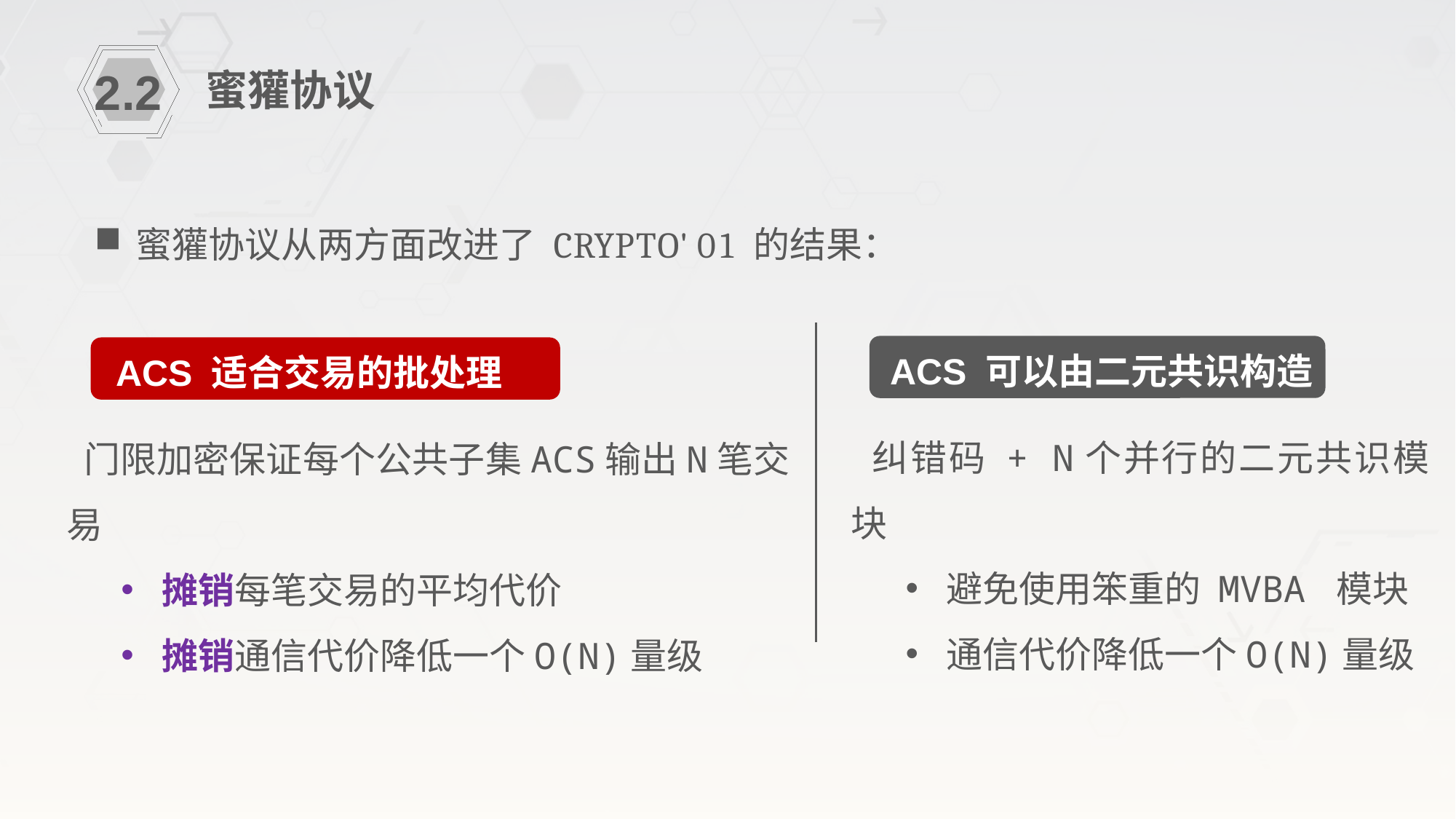

蜜獾协议
2.2
蜜獾协议从两方面改进了 CRYPTO' 01 的结果：

ACS 可以由二元共识构造
 纠错码 + N个并行的二元共识模块
避免使用笨重的 MVBA 模块
通信代价降低一个O(N)量级

ACS 适合交易的批处理
 门限加密保证每个公共子集ACS输出N笔交易
摊销每笔交易的平均代价
摊销通信代价降低一个O(N)量级